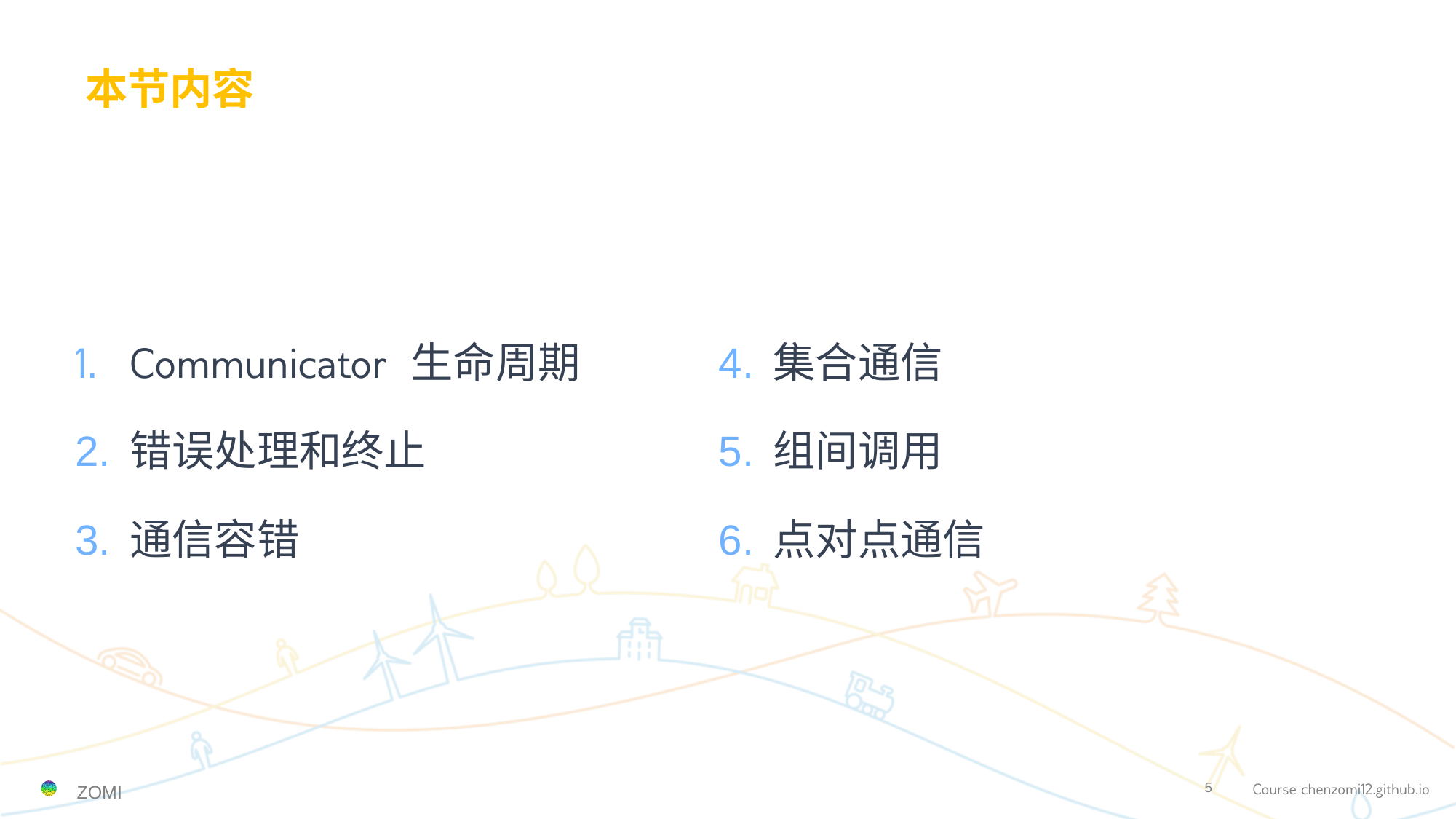

# 本节内容
Communicator 生命周期
错误处理和终止
通信容错

集合通信
组间调用
点对点通信